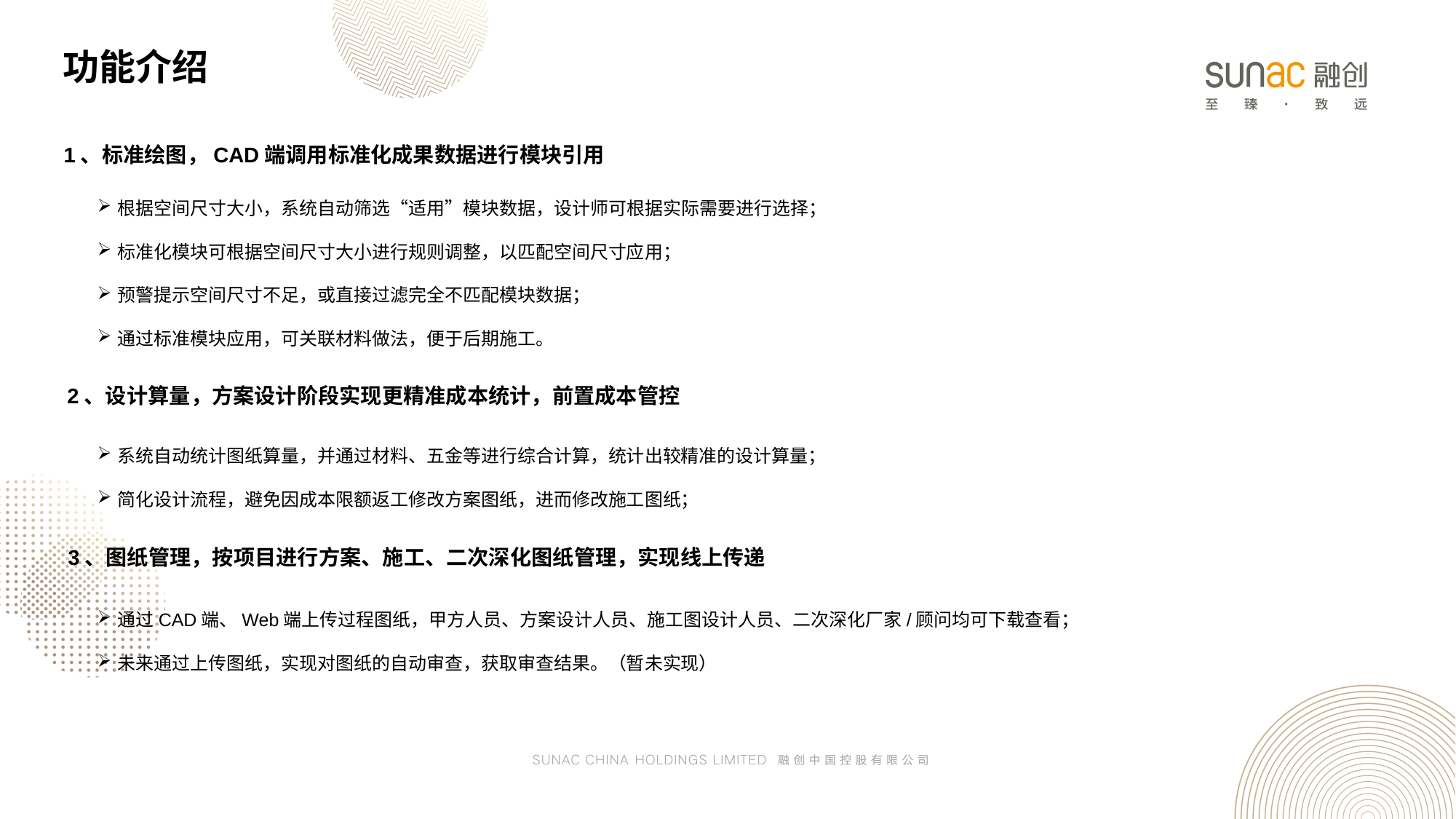

功能介绍
1、标准绘图，CAD端调用标准化成果数据进行模块引用
根据空间尺寸大小，系统自动筛选“适用”模块数据，设计师可根据实际需要进行选择；
标准化模块可根据空间尺寸大小进行规则调整，以匹配空间尺寸应用；
预警提示空间尺寸不足，或直接过滤完全不匹配模块数据；
通过标准模块应用，可关联材料做法，便于后期施工。
2、设计算量，方案设计阶段实现更精准成本统计，前置成本管控
系统自动统计图纸算量，并通过材料、五金等进行综合计算，统计出较精准的设计算量；
简化设计流程，避免因成本限额返工修改方案图纸，进而修改施工图纸；
3、图纸管理，按项目进行方案、施工、二次深化图纸管理，实现线上传递
通过CAD端、Web端上传过程图纸，甲方人员、方案设计人员、施工图设计人员、二次深化厂家/顾问均可下载查看；
未来通过上传图纸，实现对图纸的自动审查，获取审查结果。（暂未实现）